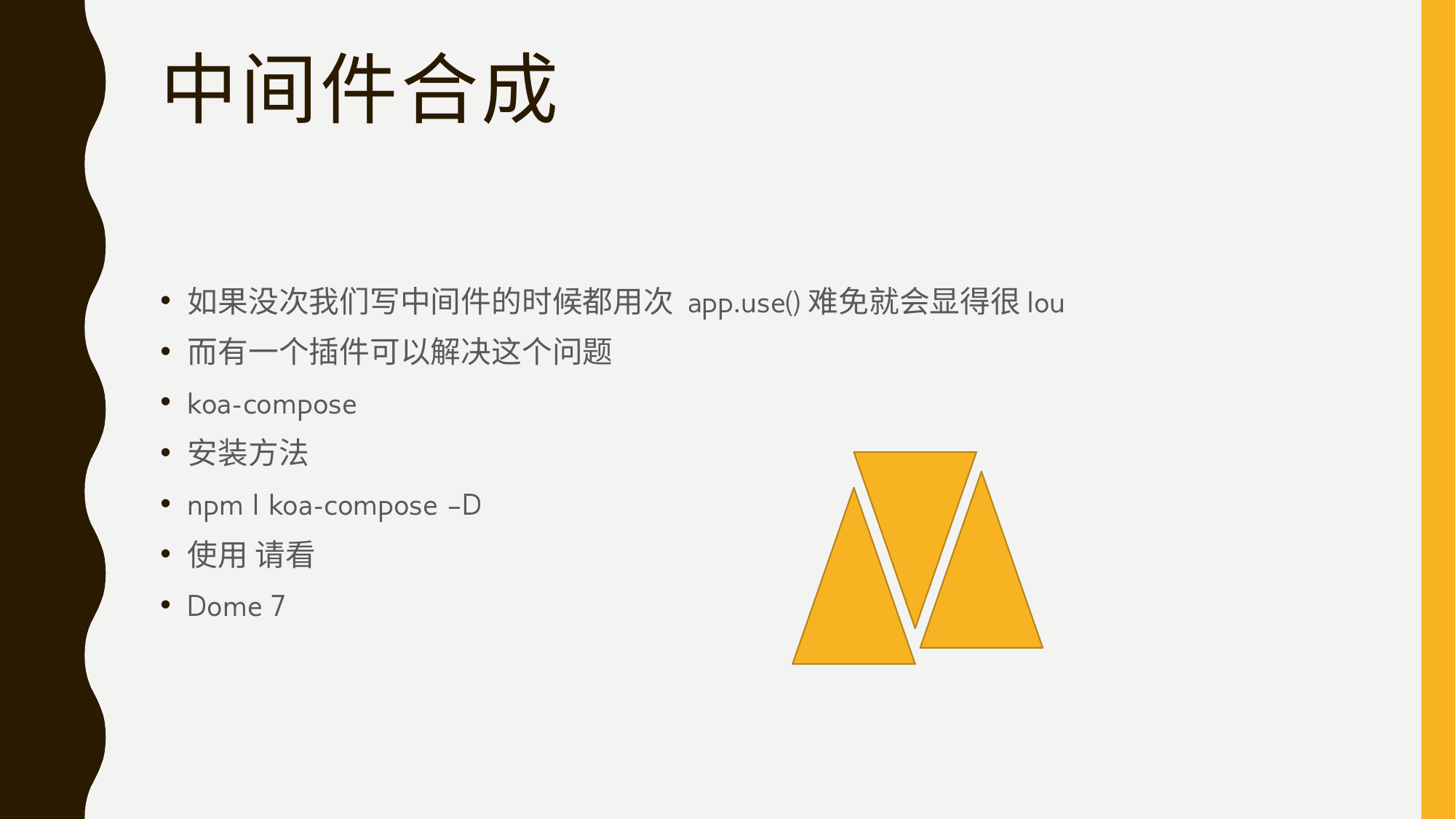

# 中间件合成
如果没次我们写中间件的时候都用次 app.use()难免就会显得很lou
而有一个插件可以解决这个问题
koa-compose
安装方法
npm I koa-compose –D
使用 请看
Dome 7